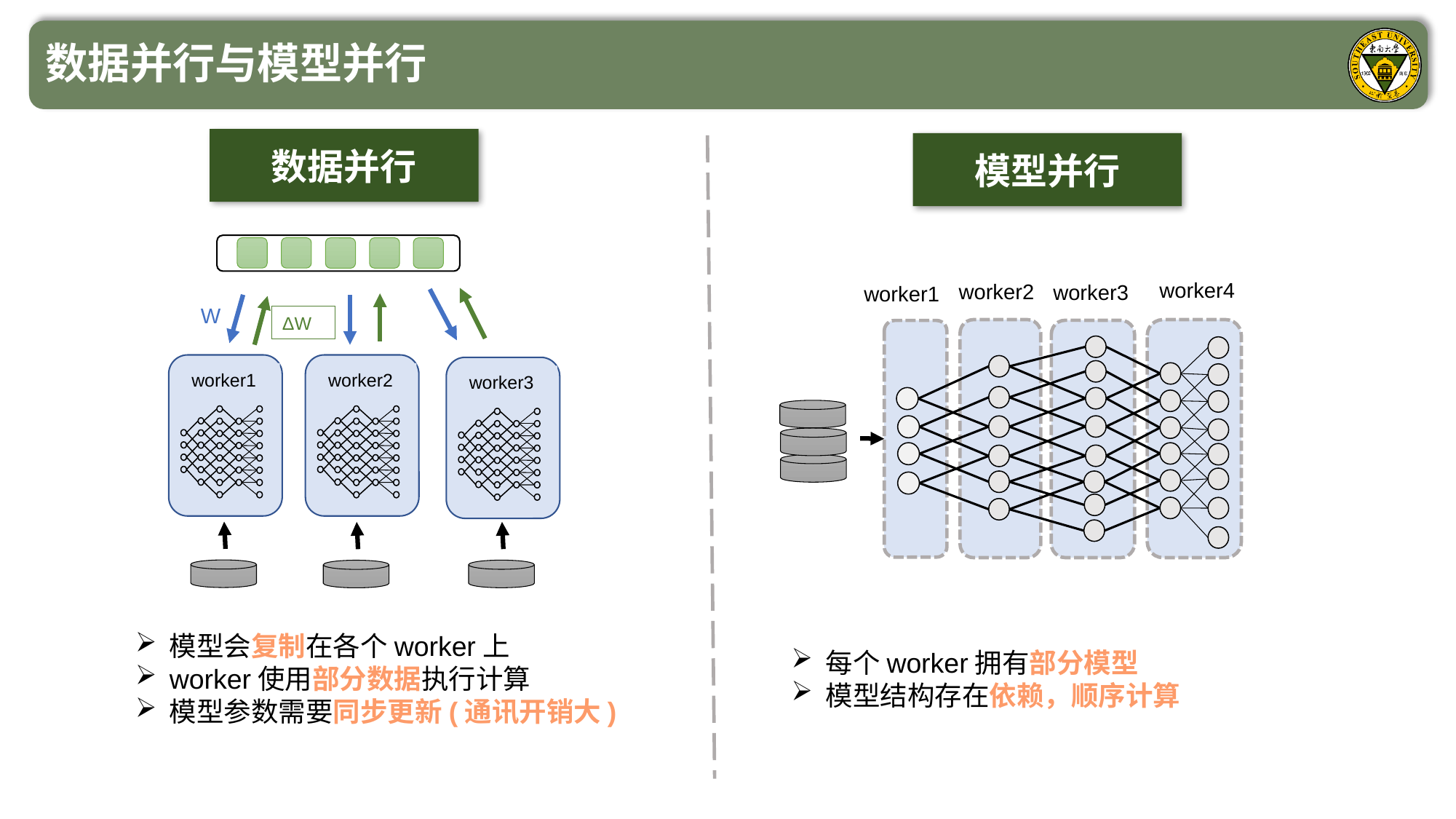

数据并行与模型并行
数据并行
模型并行

worker4
worker2
worker3
worker1
W
ΔW

worker1

worker2

worker3

模型会复制在各个worker上
worker使用部分数据执行计算
模型参数需要同步更新(通讯开销大)
每个worker拥有部分模型
模型结构存在依赖，顺序计算